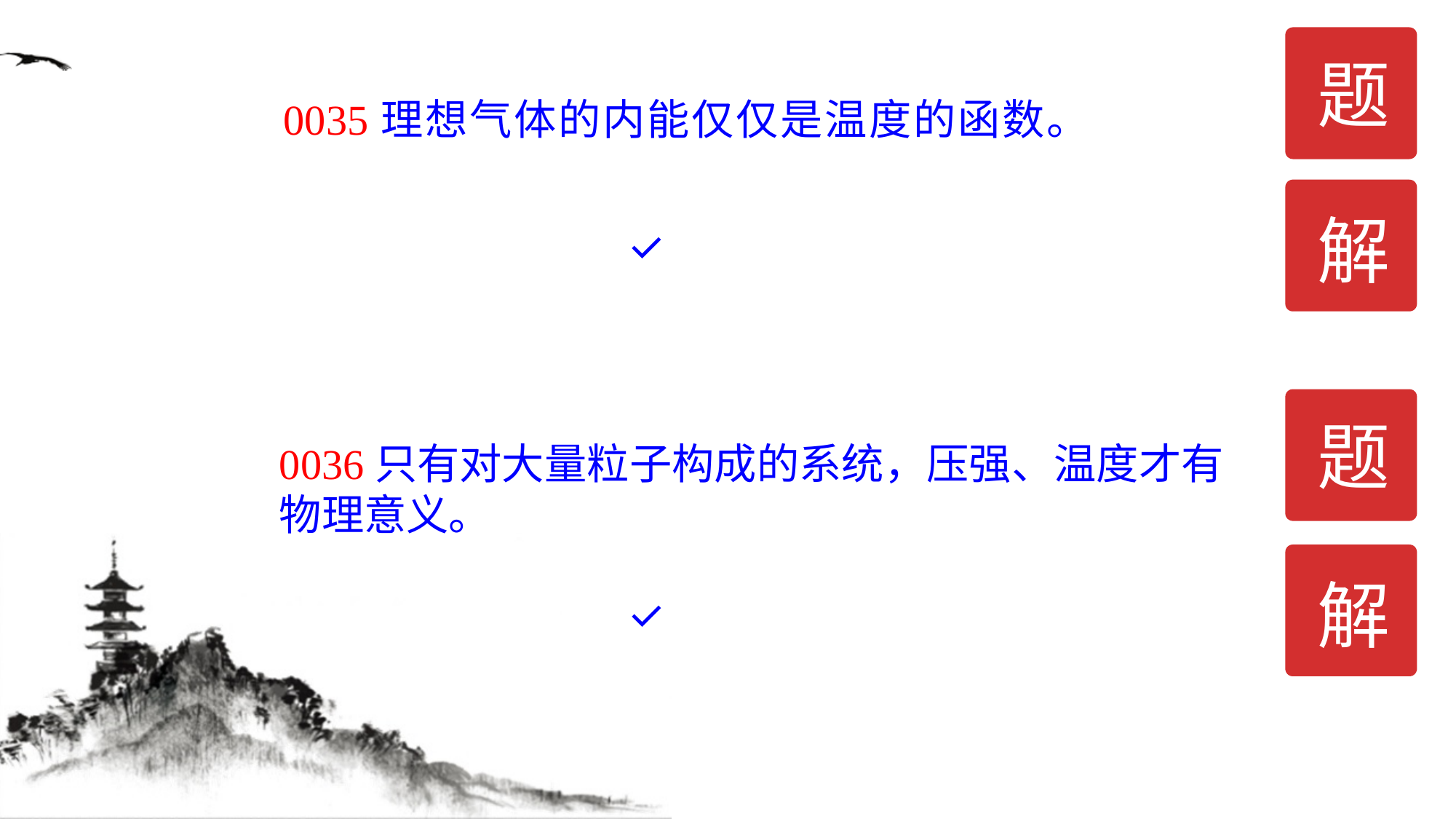

题
0035理想气体的内能仅仅是温度的函数。

解
✓

题
0036只有对大量粒子构成的系统，压强、温度才有物理意义。

解
✓